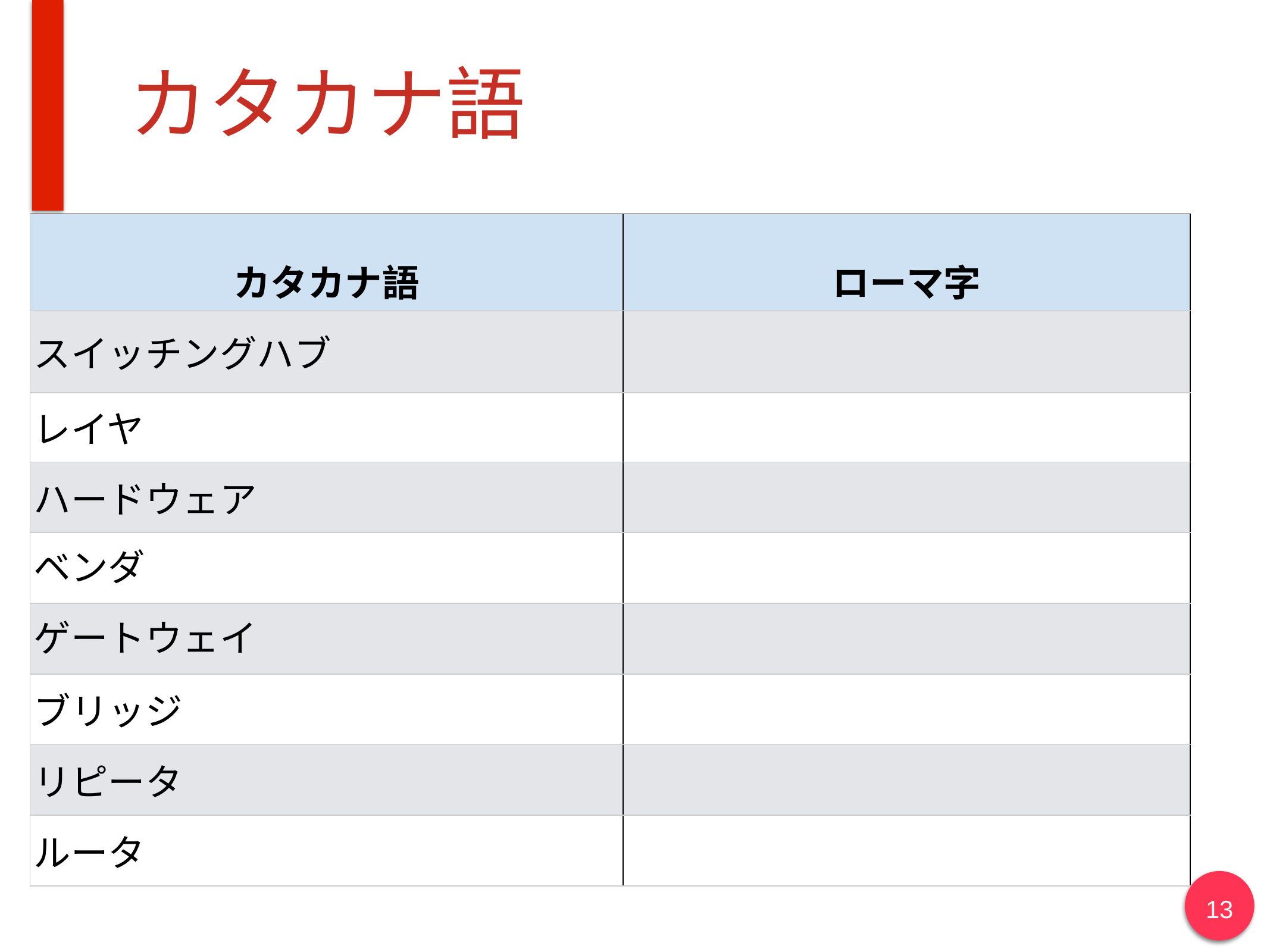

# カタカナ語
| カタカナ語 | ローマ字 |
| --- | --- |
| スイッチングハブ |  |
| レイヤ |  |
| ハードウェア |  |
| ベンダ |  |
| ゲートウェイ |  |
| ブリッジ |  |
| リピータ |  |
| ルータ |  |
13